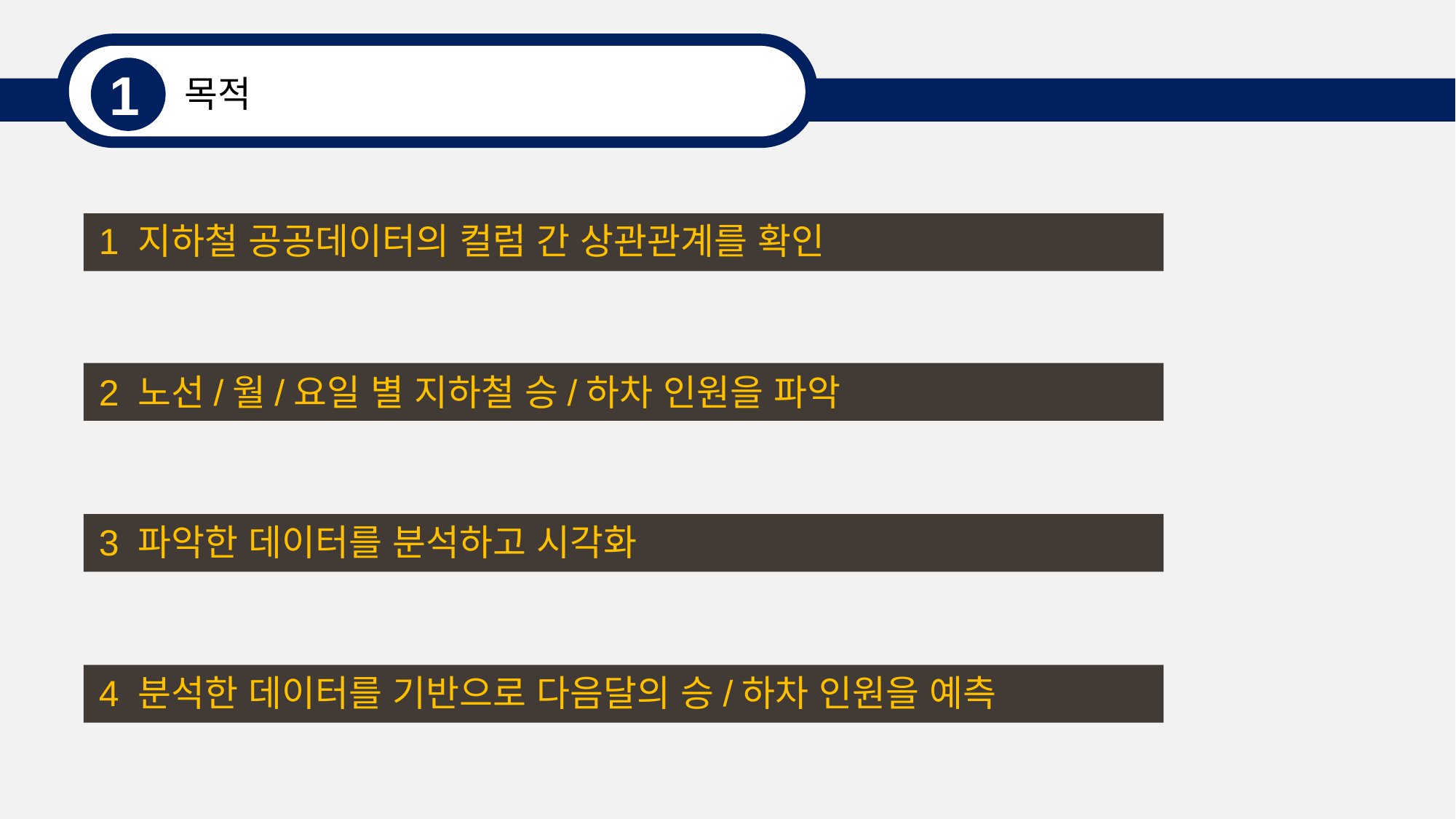

1

목적

 1 지하철 공공데이터의 컬럼 간 상관관계를 확인

 2 노선/월/요일 별 지하철 승/하차 인원을 파악
 3 파악한 데이터를 분석하고 시각화

 4 분석한 데이터를 기반으로 다음달의 승/하차 인원을 예측